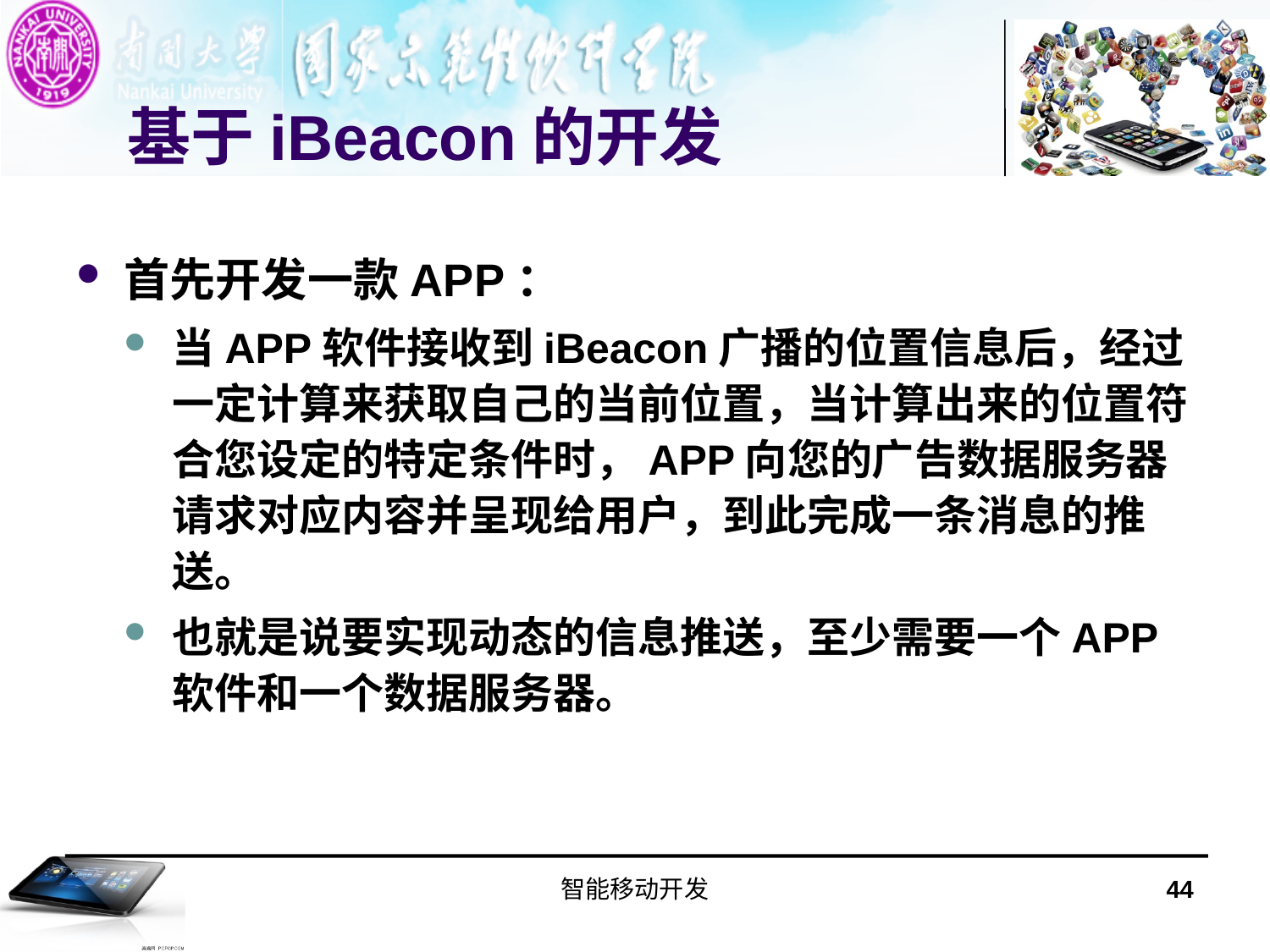

# 基于iBeacon的开发
首先开发一款APP：
当APP软件接收到iBeacon广播的位置信息后，经过一定计算来获取自己的当前位置，当计算出来的位置符合您设定的特定条件时，APP向您的广告数据服务器请求对应内容并呈现给用户，到此完成一条消息的推送。
也就是说要实现动态的信息推送，至少需要一个APP软件和一个数据服务器。
智能移动开发
44